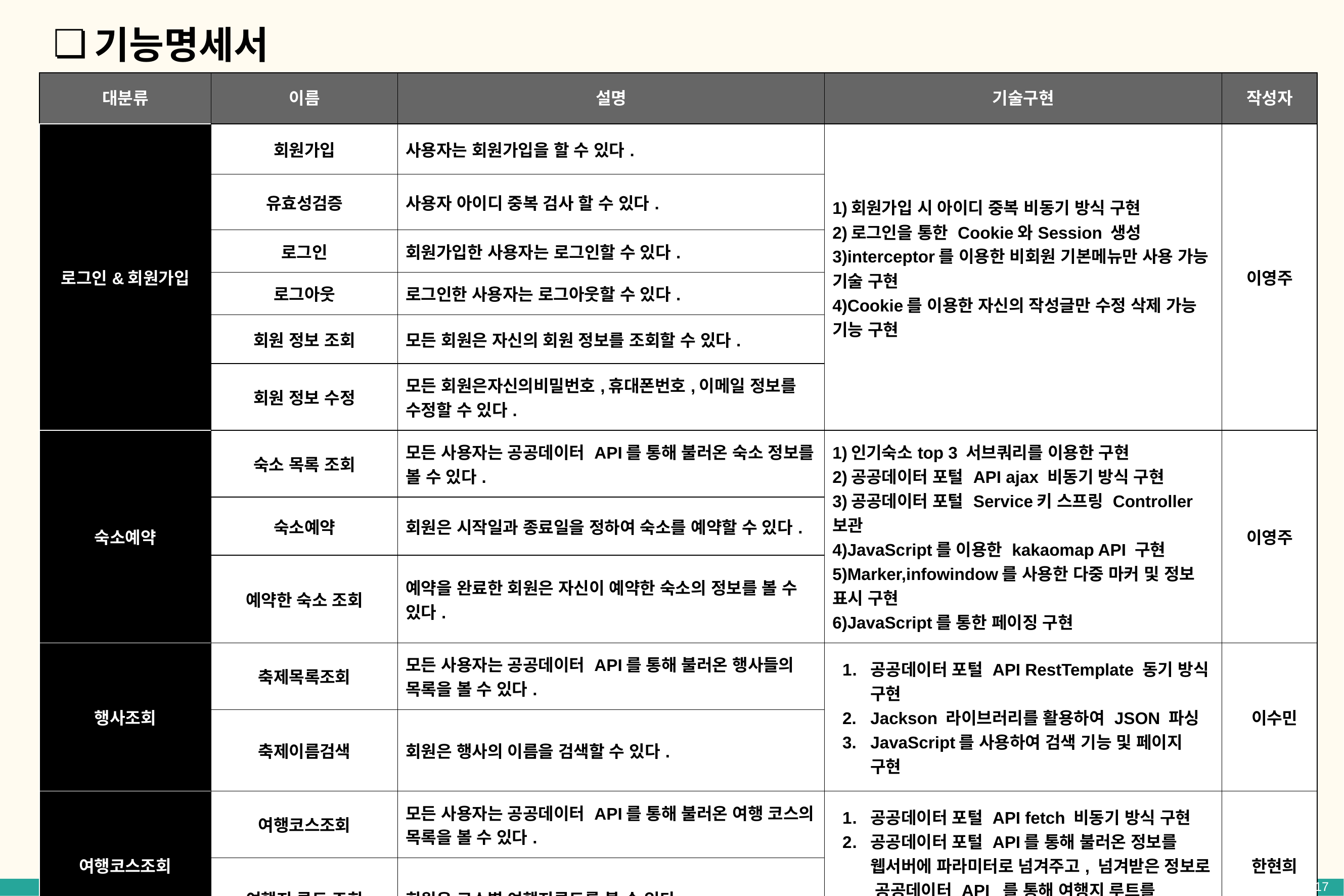

# 기능명세서
| 대분류 | 이름 | 설명 | 기술구현 | 작성자 |
| --- | --- | --- | --- | --- |
| 로그인&회원가입 | 회원가입 | 사용자는 회원가입을 할 수 있다. | 1)회원가입 시 아이디 중복 비동기 방식 구현 2)로그인을 통한 Cookie와Session 생성 3)interceptor를 이용한 비회원 기본메뉴만 사용 가능 기술 구현 4)Cookie를 이용한 자신의 작성글만 수정 삭제 가능 기능 구현 | 이영주 |
|  | 유효성검증 | 사용자 아이디 중복 검사 할 수 있다. |  |  |
|  | 로그인 | 회원가입한 사용자는 로그인할 수 있다. |  |  |
|  | 로그아웃 | 로그인한 사용자는 로그아웃할 수 있다. |  |  |
|  | 회원 정보 조회 | 모든 회원은 자신의 회원 정보를 조회할 수 있다. |  |  |
|  | 회원 정보 수정 | 모든 회원은자신의비밀번호,휴대폰번호,이메일 정보를 수정할 수 있다. |  |  |
| 숙소예약 | 숙소 목록 조회 | 모든 사용자는 공공데이터 API를 통해 불러온 숙소 정보를 볼 수 있다. | 1)인기숙소top 3 서브쿼리를 이용한 구현 2)공공데이터 포털 API ajax 비동기 방식 구현 3)공공데이터 포털 Service키 스프링 Controller 보관 4)JavaScript를 이용한 kakaomap API 구현 5)Marker,infowindow를 사용한 다중 마커 및 정보 표시 구현 6)JavaScript를 통한 페이징 구현 | 이영주 |
|  | 숙소예약 | 회원은 시작일과 종료일을 정하여 숙소를 예약할 수 있다. |  |  |
|  | 예약한 숙소 조회 | 예약을 완료한 회원은 자신이 예약한 숙소의 정보를 볼 수 있다. |  |  |
| 행사조회 | 축제목록조회 | 모든 사용자는 공공데이터 API를 통해 불러온 행사들의 목록을 볼 수 있다. | 공공데이터 포털 API RestTemplate 동기 방식 구현 Jackson 라이브러리를 활용하여 JSON 파싱 JavaScript를 사용하여 검색 기능 및 페이지 구현 | 이수민 |
|  | 축제이름검색 | 회원은 행사의 이름을 검색할 수 있다. |  |  |
| 여행코스조회 | 여행코스조회 | 모든 사용자는 공공데이터 API를 통해 불러온 여행 코스의 목록을 볼 수 있다. | 공공데이터 포털 API fetch 비동기 방식 구현 공공데이터 포털 API를 통해 불러온 정보를 웹서버에 파라미터로 넘겨주고, 넘겨받은 정보로 공공데이터 API 를 통해 여행지 루트를 조회하여 렌더링함 | 한현희 |
|  | 여행지 루트 조회 | 회원은 코스별 여행지루트를 볼 수 있다. |  |  |
7/17